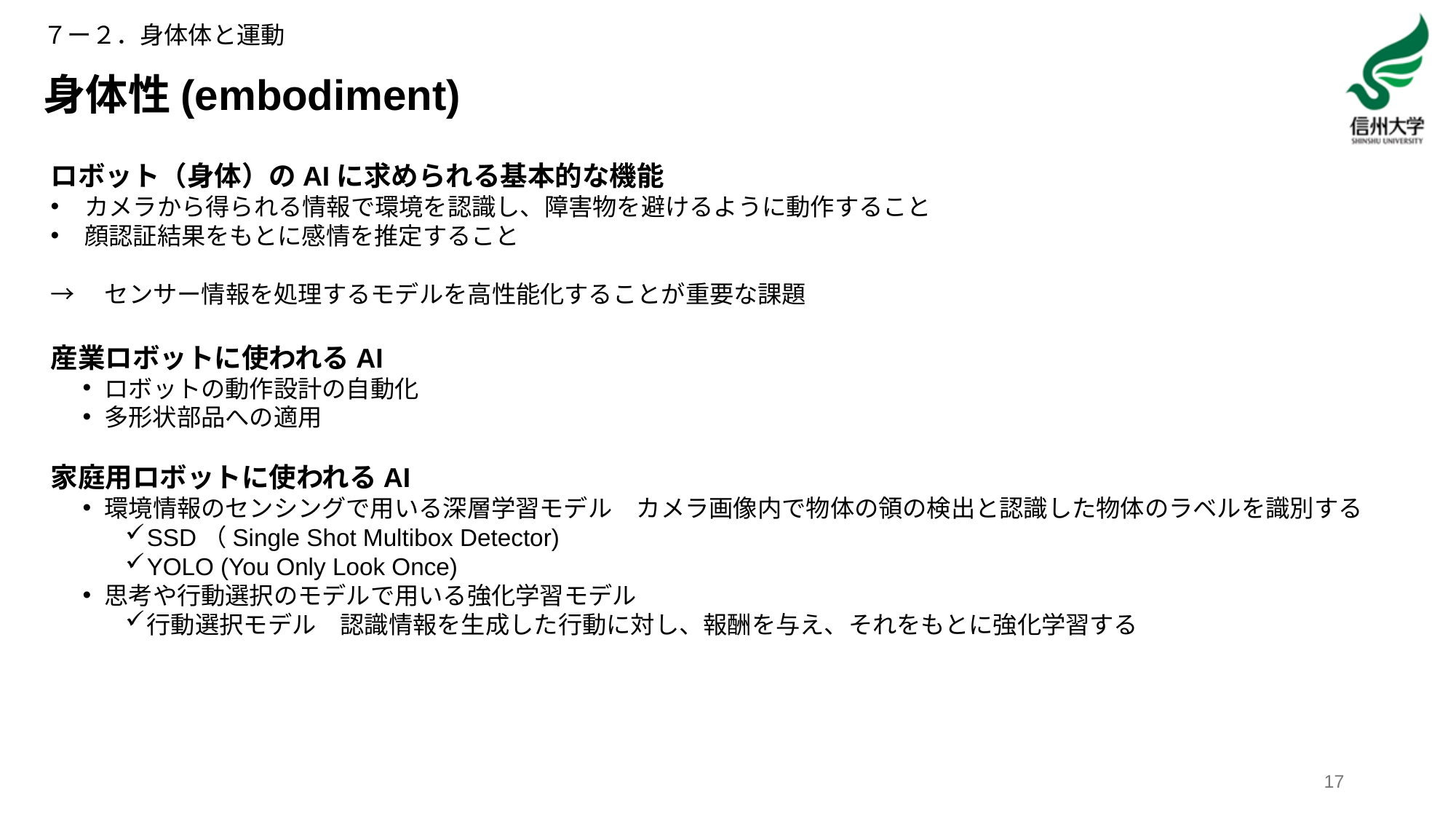

７ー２．身体体と運動
# 身体性(embodiment)
ロボット（身体）のAIに求められる基本的な機能
カメラから得られる情報で環境を認識し、障害物を避けるように動作すること
顔認証結果をもとに感情を推定すること

→　センサー情報を処理するモデルを高性能化することが重要な課題

産業ロボットに使われるAI
ロボットの動作設計の自動化
多形状部品への適用

家庭用ロボットに使われるAI
環境情報のセンシングで用いる深層学習モデル　カメラ画像内で物体の領の検出と認識した物体のラベルを識別する
SSD（Single Shot Multibox Detector)
YOLO (You Only Look Once)
思考や行動選択のモデルで用いる強化学習モデル
行動選択モデル　認識情報を生成した行動に対し、報酬を与え、それをもとに強化学習する
17